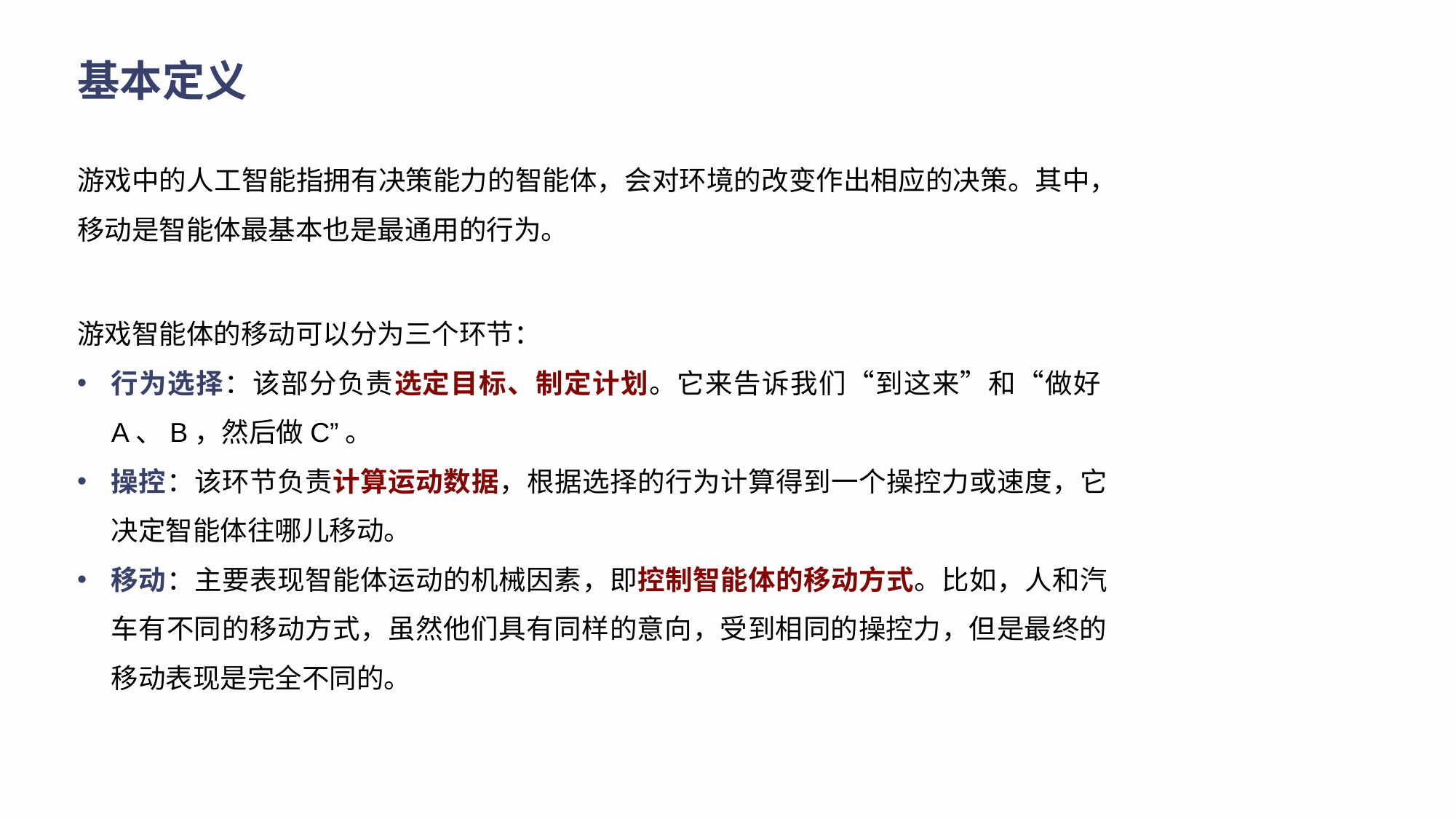

基本定义
游戏中的人工智能指拥有决策能力的智能体，会对环境的改变作出相应的决策。其中，移动是智能体最基本也是最通用的行为。
游戏智能体的移动可以分为三个环节：
行为选择：该部分负责选定目标、制定计划。它来告诉我们“到这来”和“做好A、B，然后做C”。
操控：该环节负责计算运动数据，根据选择的行为计算得到一个操控力或速度，它决定智能体往哪儿移动。
移动：主要表现智能体运动的机械因素，即控制智能体的移动方式。比如，人和汽车有不同的移动方式，虽然他们具有同样的意向，受到相同的操控力，但是最终的移动表现是完全不同的。